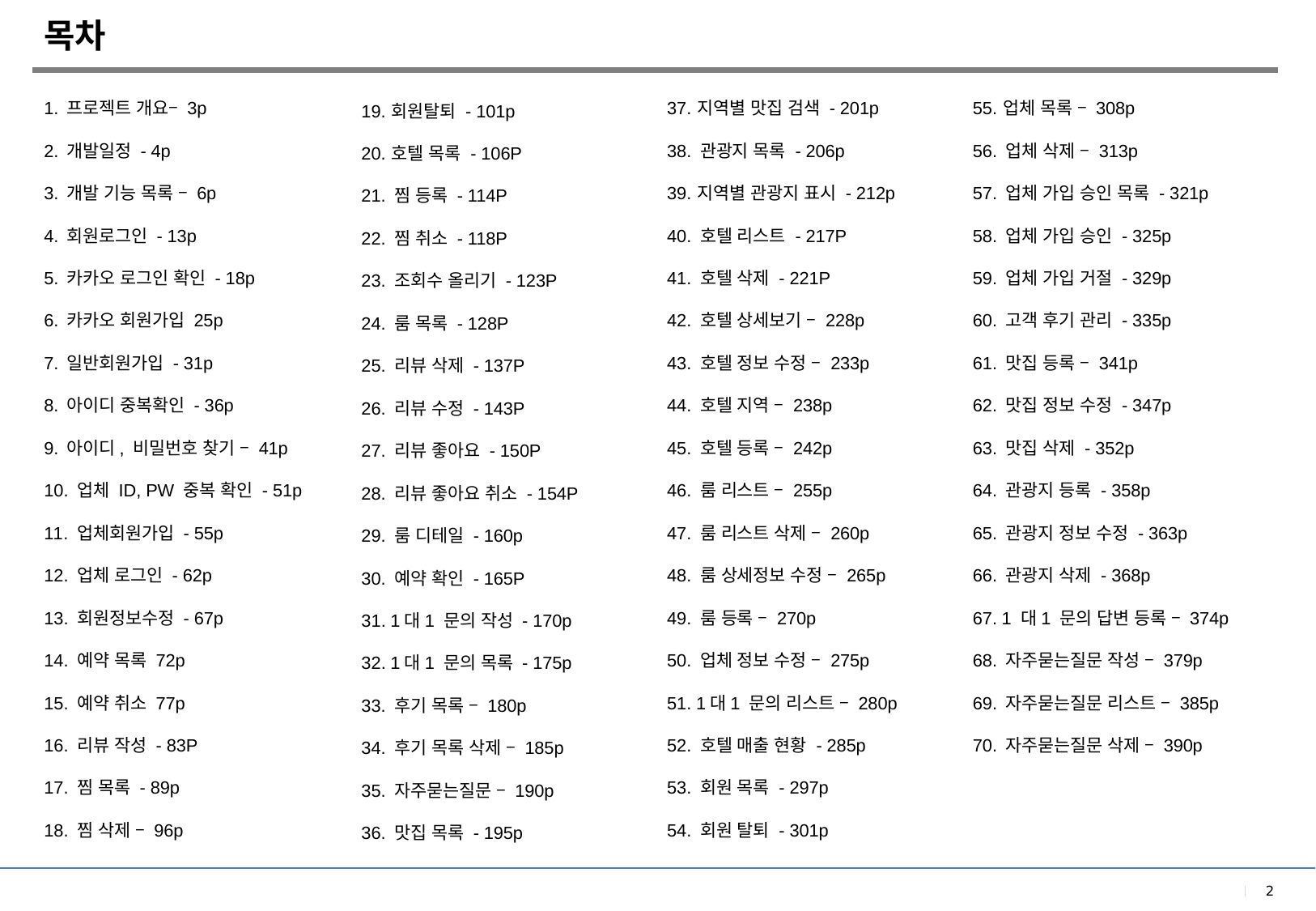

목차
지역별 맛집 검색 - 201p
 관광지 목록 - 206p
지역별 관광지 표시 - 212p
 호텔 리스트 - 217P
 호텔 삭제 - 221P
 호텔 상세보기 – 228p
 호텔 정보 수정 – 233p
 호텔 지역 – 238p
 호텔 등록 – 242p
 룸 리스트 – 255p
 룸 리스트 삭제 – 260p
 룸 상세정보 수정 – 265p
 룸 등록 – 270p
 업체 정보 수정 – 275p
 1대1 문의 리스트 – 280p
 호텔 매출 현황 - 285p
 회원 목록 - 297p
 회원 탈퇴 - 301p
업체 목록 – 308p
 업체 삭제 – 313p
 업체 가입 승인 목록 - 321p
 업체 가입 승인 - 325p
 업체 가입 거절 - 329p
 고객 후기 관리 - 335p
 맛집 등록 – 341p
 맛집 정보 수정 - 347p
 맛집 삭제 - 352p
 관광지 등록 - 358p
 관광지 정보 수정 - 363p
 관광지 삭제 - 368p
 1 대1 문의 답변 등록 – 374p
 자주묻는질문 작성 – 379p
 자주묻는질문 리스트 – 385p
 자주묻는질문 삭제 – 390p
프로젝트 개요– 3p
개발일정 - 4p
개발 기능 목록 – 6p
회원로그인 - 13p
카카오 로그인 확인 - 18p
카카오 회원가입 25p
일반회원가입 - 31p
아이디 중복확인 - 36p
아이디, 비밀번호 찾기 – 41p
 업체 ID, PW 중복 확인 - 51p
 업체회원가입 - 55p
 업체 로그인 - 62p
 회원정보수정 - 67p
 예약 목록 72p
 예약 취소 77p
 리뷰 작성 - 83P
 찜 목록 - 89p
 찜 삭제 – 96p
회원탈퇴 - 101p
호텔 목록 - 106P
 찜 등록 - 114P
 찜 취소 - 118P
 조회수 올리기 - 123P
 룸 목록 - 128P
 리뷰 삭제 - 137P
 리뷰 수정 - 143P
 리뷰 좋아요 - 150P
 리뷰 좋아요 취소 - 154P
 룸 디테일 - 160p
 예약 확인 - 165P
 1대1 문의 작성 - 170p
 1대1 문의 목록 - 175p
 후기 목록 – 180p
 후기 목록 삭제 – 185p
 자주묻는질문 – 190p
 맛집 목록 - 195p